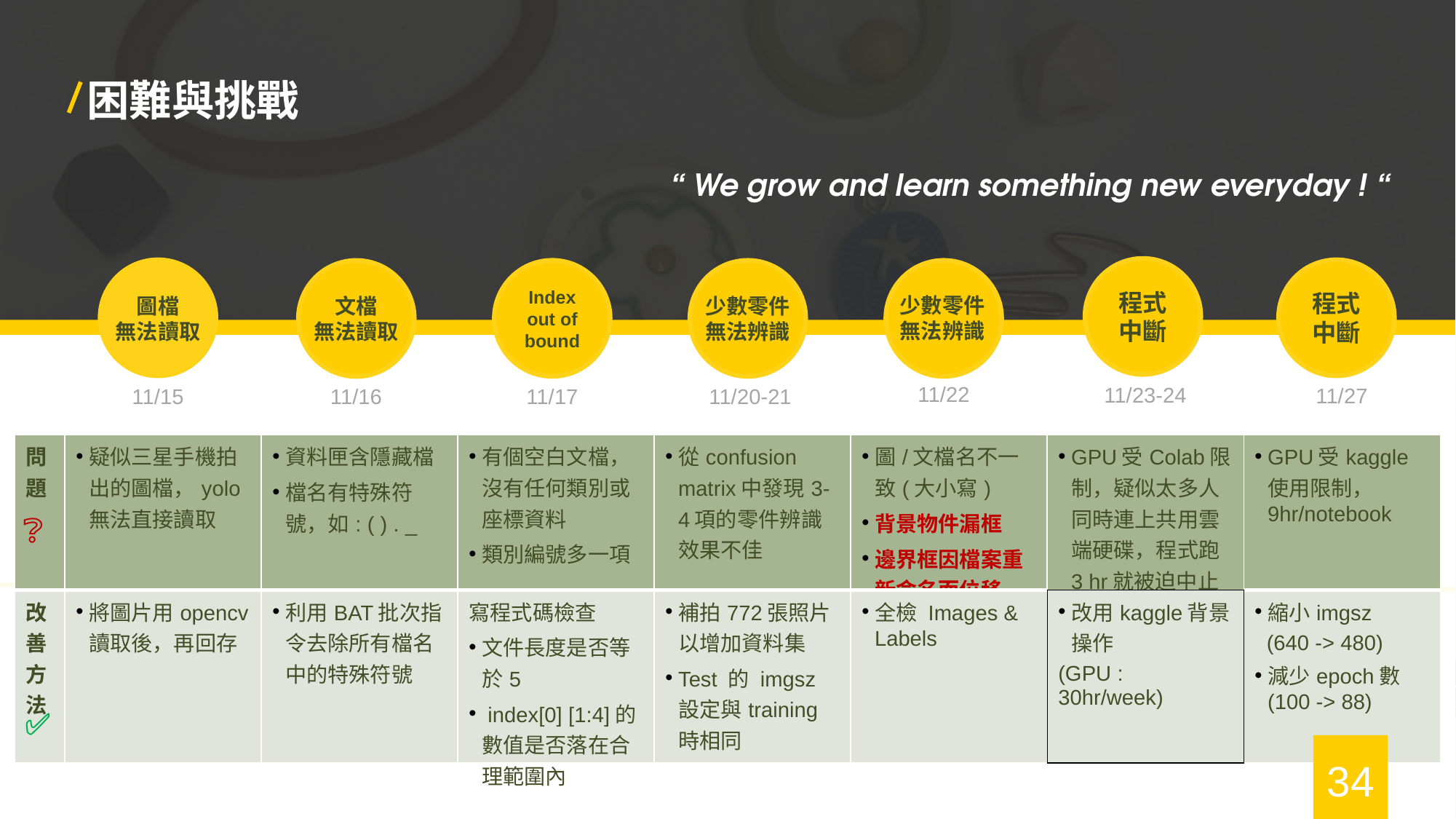

困難與挑戰
“ We grow and learn something new everyday ! “
程式中斷

程式中斷
Index out of bound

11/22
11/23-24
11/27
11/15
11/16
11/17
11/20-21
少數零件
無法辨識
圖檔
無法讀取
文檔
無法讀取
少數零件
無法辨識

✅✅✅✅
| 問題 | 疑似三星手機拍出的圖檔，yolo無法直接讀取 | 資料匣含隱藏檔 檔名有特殊符號，如: ( ) . \_ | 有個空白文檔，沒有任何類別或座標資料 類別編號多一項 | 從confusion matrix中發現3-4項的零件辨識效果不佳 | 圖/文檔名不一致(大小寫) 背景物件漏框 邊界框因檔案重新命名而位移 | GPU受Colab限制，疑似太多人同時連上共用雲端硬碟，程式跑 3 hr就被迫中止 | GPU受kaggle使用限制， 9hr/notebook |
| --- | --- | --- | --- | --- | --- | --- | --- |
| 改善方法 | 將圖片用opencv讀取後，再回存 | 利用BAT批次指令去除所有檔名中的特殊符號 | 寫程式碼檢查 文件長度是否等於5 index[0] [1:4]的數值是否落在合理範圍內 | 補拍772張照片以增加資料集 Test 的 imgsz 設定與training時相同 | 全檢 Images & Labels | 改用kaggle背景操作 (GPU : 30hr/week) | 縮小imgsz (640 -> 480) 減少epoch數 (100 -> 88) |
❔
✅
34